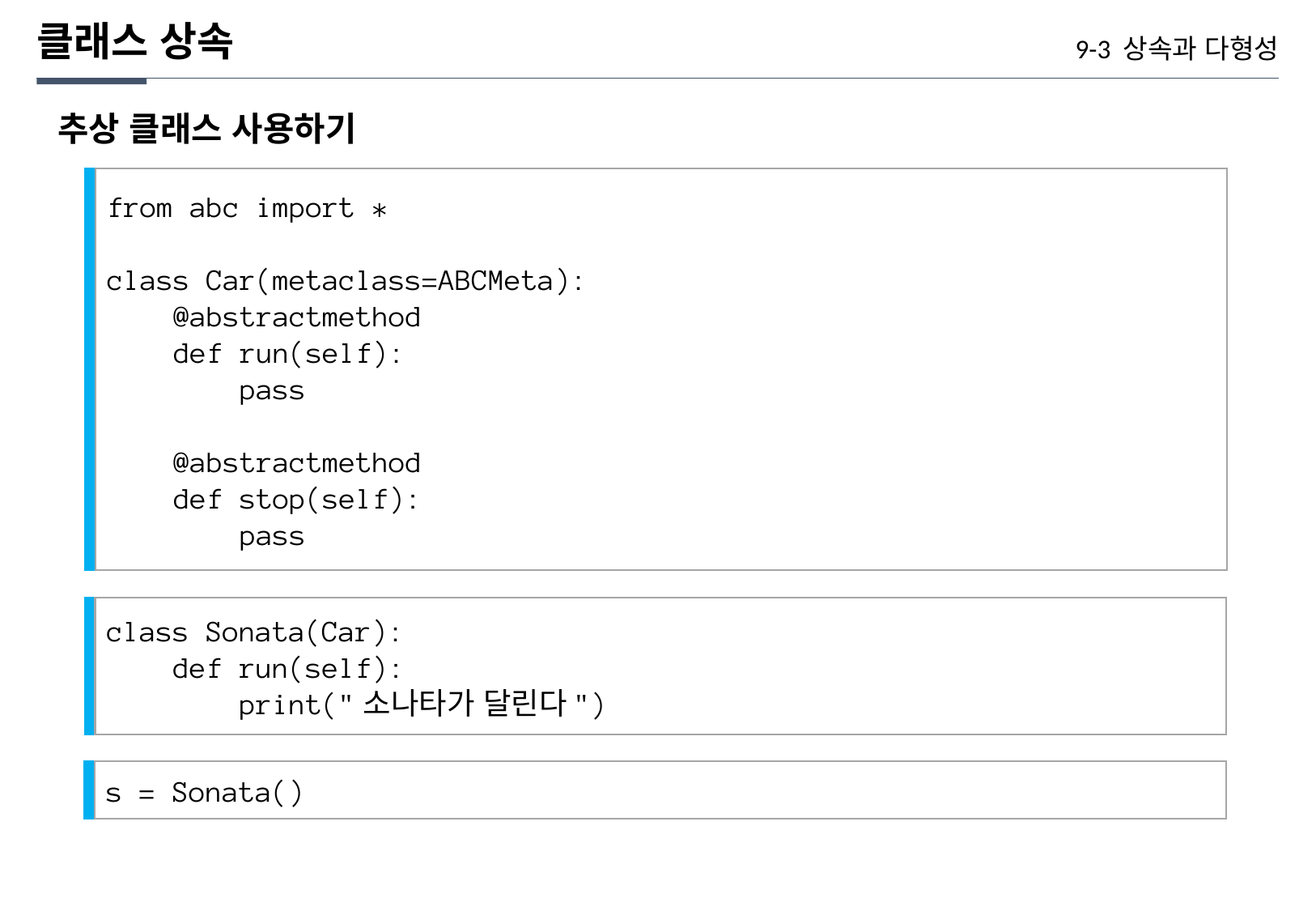

클래스 상속
9-3 상속과 다형성
추상 클래스 사용하기

from abc import *

class Car(metaclass=ABCMeta):
    @abstractmethod
    def run(self):
        pass

    @abstractmethod
    def stop(self):
        pass

class Sonata(Car):
    def run(self):
        print("소나타가 달린다")

s = Sonata()